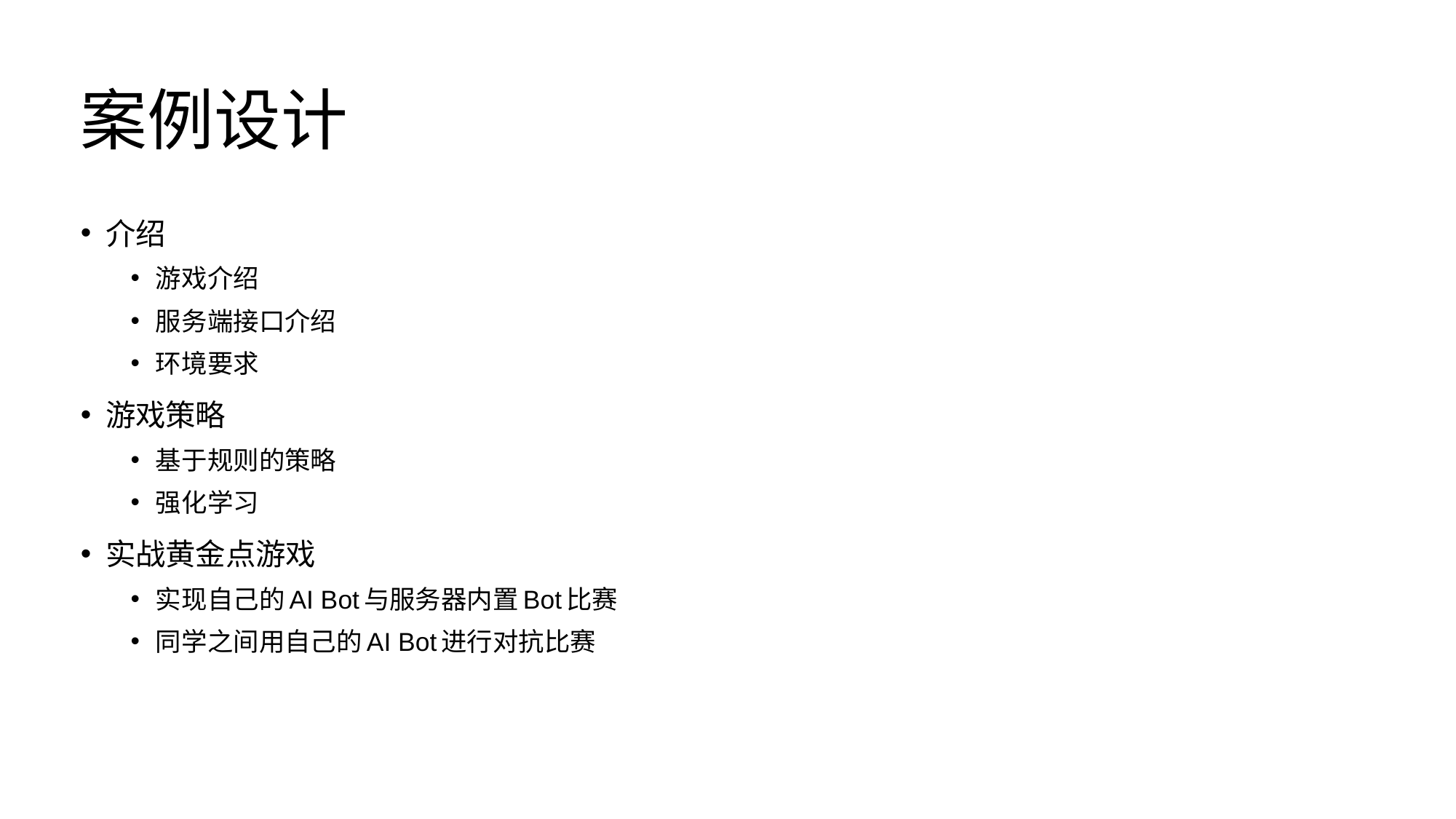

# 案例设计
介绍
游戏介绍
服务端接口介绍
环境要求
游戏策略
基于规则的策略
强化学习
实战黄金点游戏
实现自己的AI Bot与服务器内置Bot比赛
同学之间用自己的AI Bot进行对抗比赛